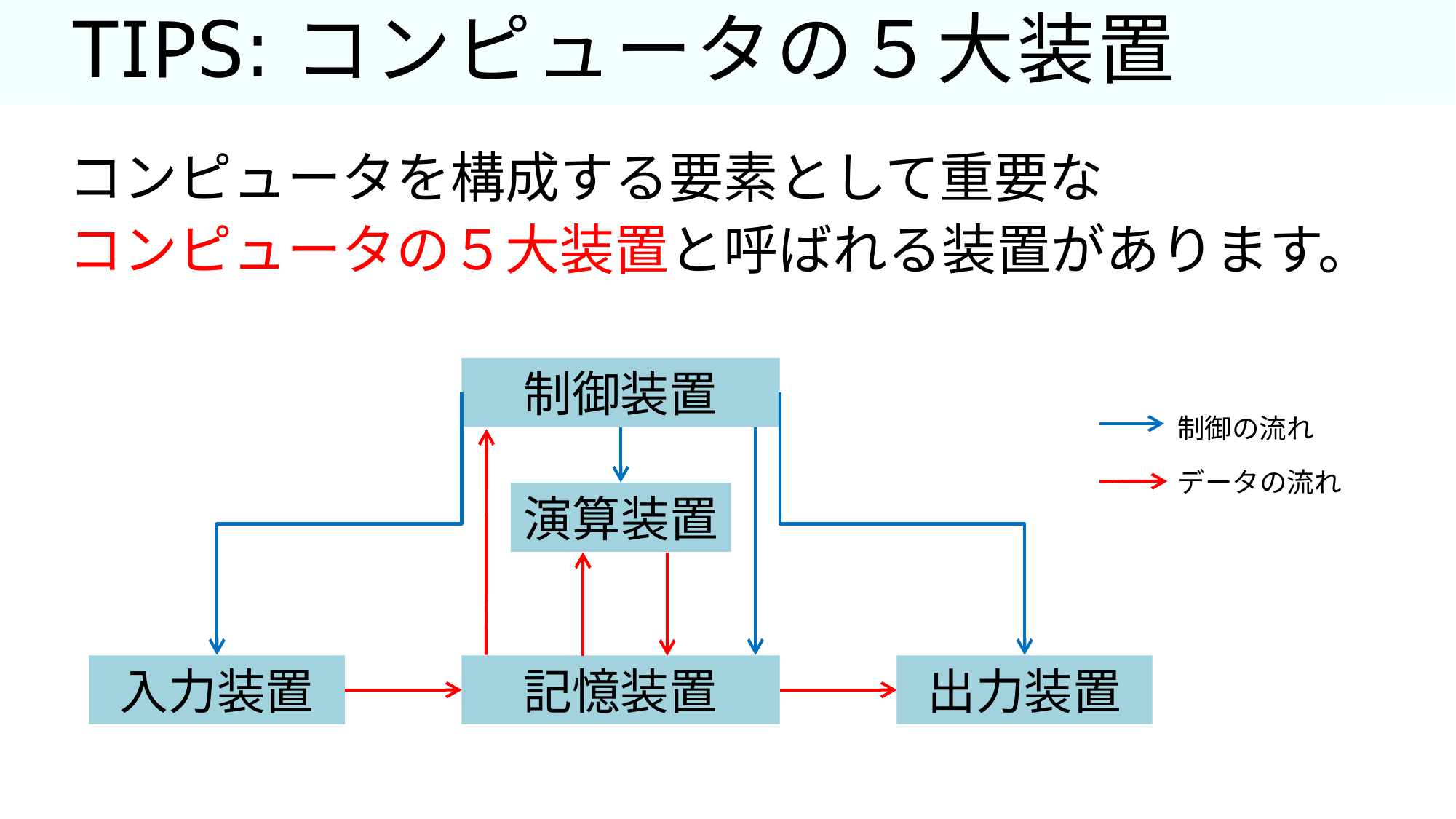

14
# TIPS:コンピュータの５大装置
コンピュータを構成する要素として重要な
コンピュータの５大装置と呼ばれる装置があります。
制御装置
演算装置
入力装置
記憶装置
出力装置

制御の流れ
データの流れ